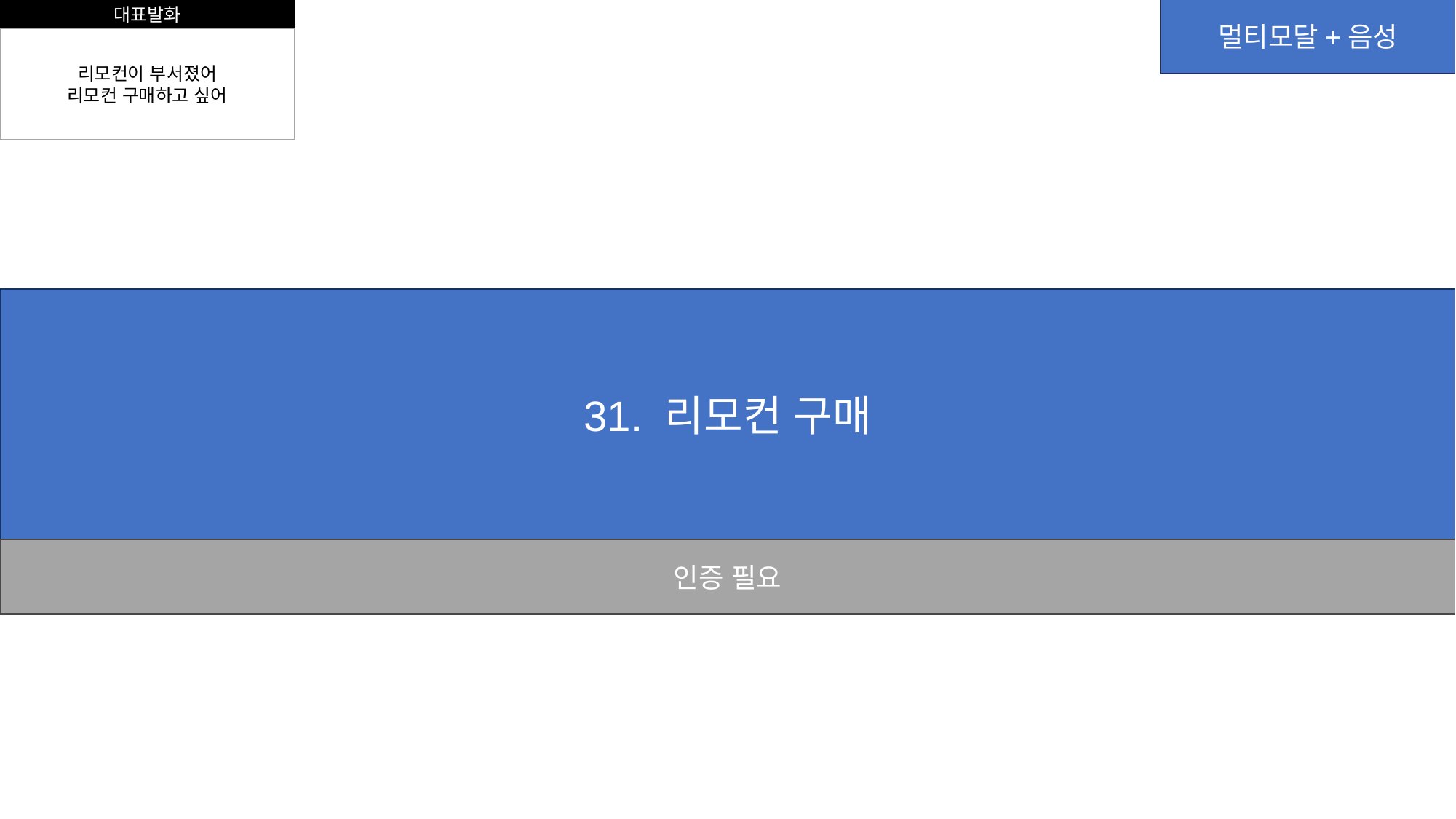

대표발화
멀티모달+음성
리모컨이 부서졌어
리모컨 구매하고 싶어
31. 리모컨 구매
인증 필요